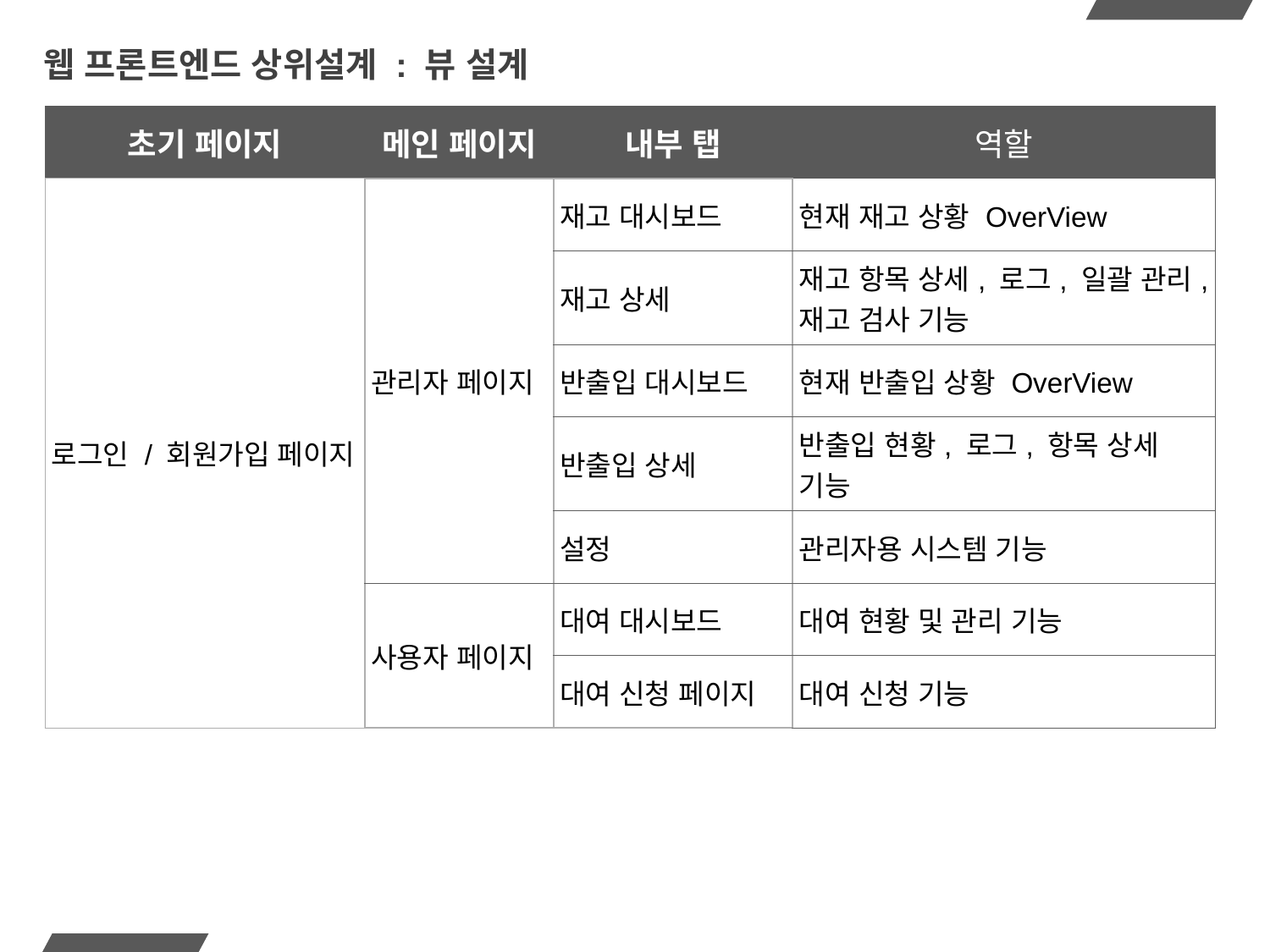

# 웹 프론트엔드 상위설계 : 뷰 설계
| 초기 페이지 | 메인 페이지 | 내부 탭 | 역할 |
| --- | --- | --- | --- |
| 로그인 / 회원가입 페이지 | 관리자 페이지 | 재고 대시보드 | 현재 재고 상황 OverView |
|  |  | 재고 상세 | 재고 항목 상세, 로그, 일괄 관리, 재고 검사 기능 |
|  |  | 반출입 대시보드 | 현재 반출입 상황 OverView |
|  |  | 반출입 상세 | 반출입 현황, 로그, 항목 상세 기능 |
|  |  | 설정 | 관리자용 시스템 기능 |
|  | 사용자 페이지 | 대여 대시보드 | 대여 현황 및 관리 기능 |
|  |  | 대여 신청 페이지 | 대여 신청 기능 |